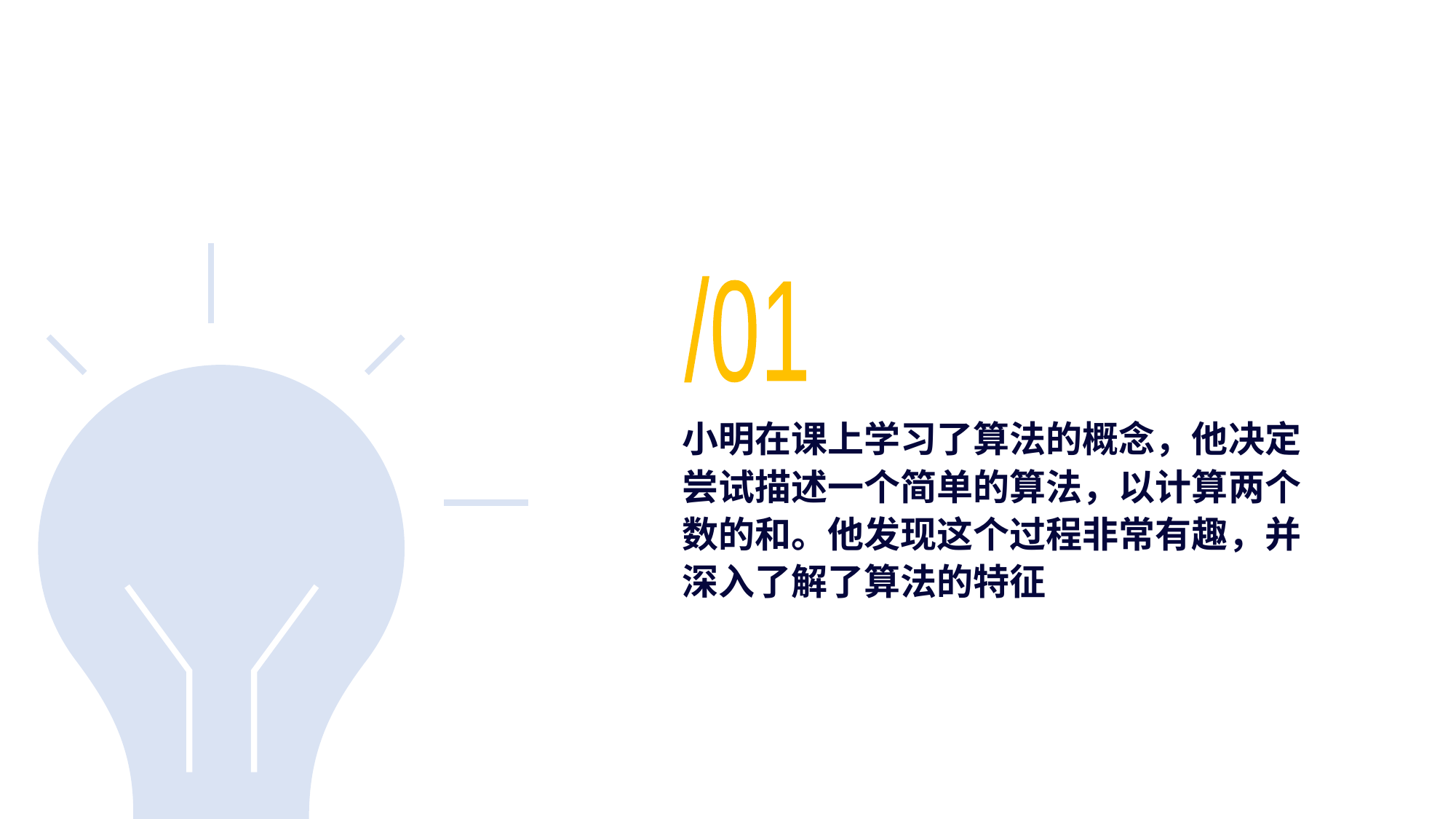

/01
# 小明在课上学习了算法的概念，他决定尝试描述一个简单的算法，以计算两个数的和。他发现这个过程非常有趣，并深入了解了算法的特征